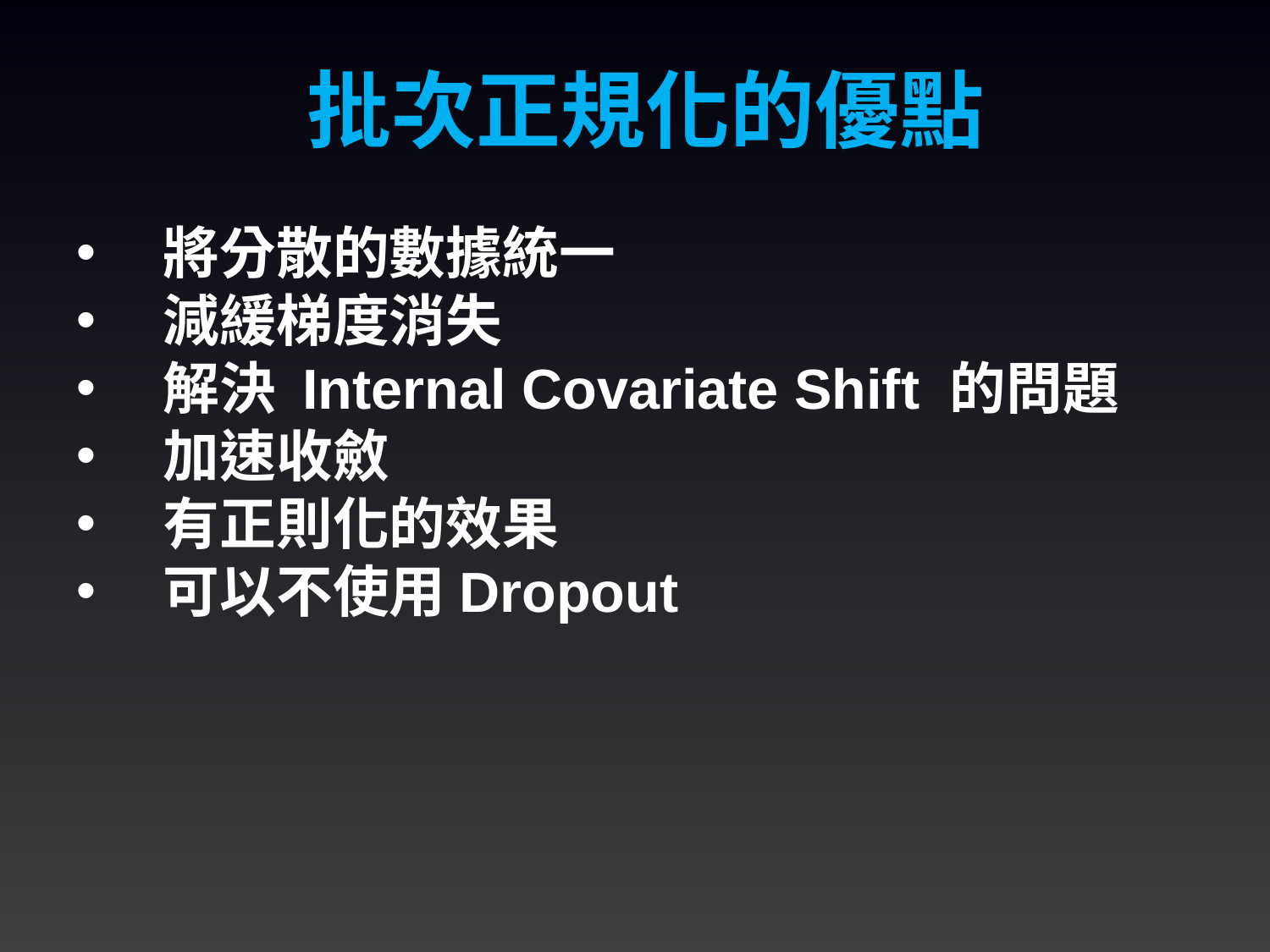

批次正規化的優點
將分散的數據統一
減緩梯度消失
解決 Internal Covariate Shift 的問題
加速收斂
有正則化的效果
可以不使用Dropout